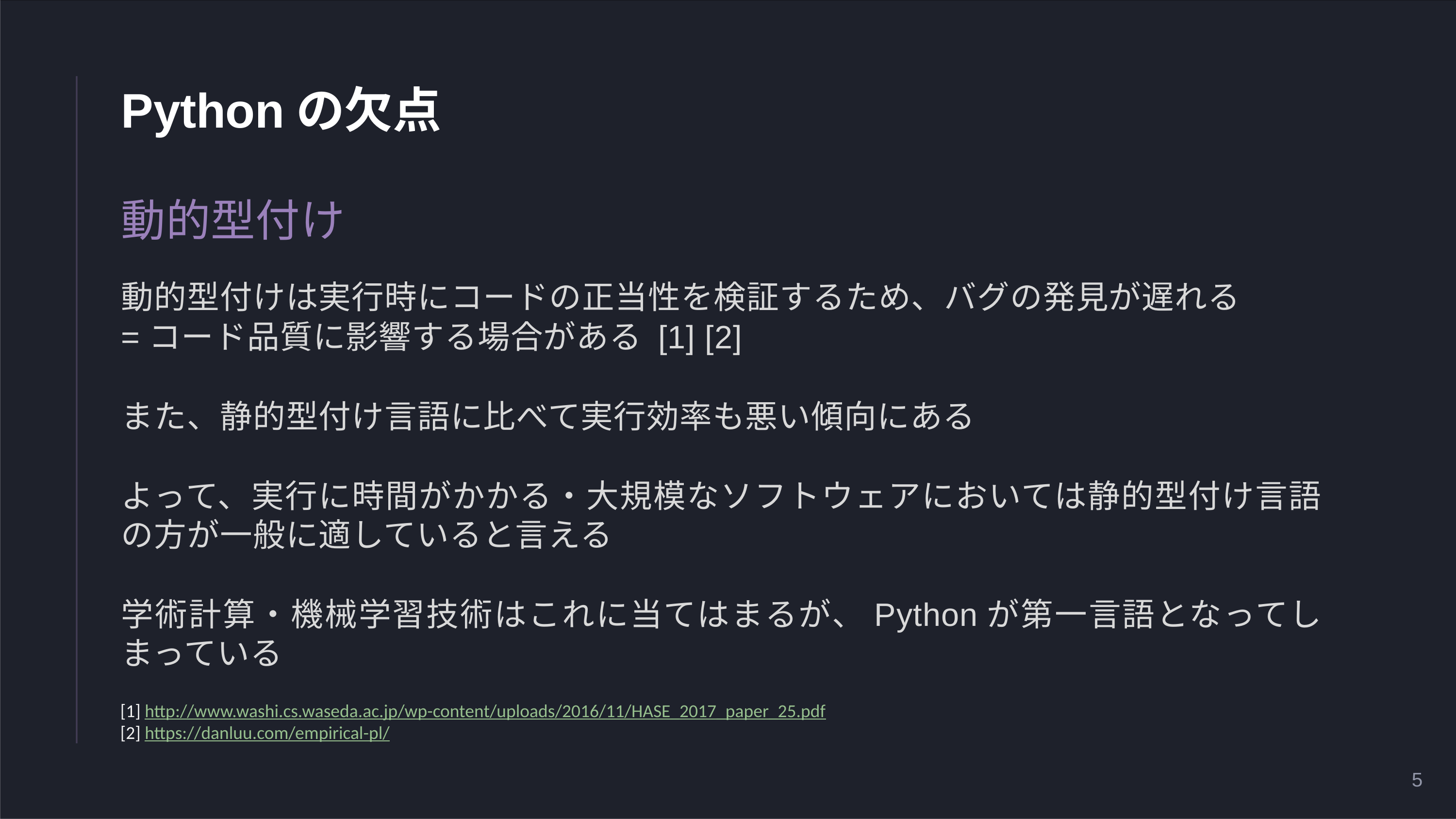

# Pythonの欠点
動的型付け

動的型付けは実行時にコードの正当性を検証するため、バグの発見が遅れる
=コード品質に影響する場合がある [1] [2]

また、静的型付け言語に比べて実行効率も悪い傾向にある

よって、実行に時間がかかる・大規模なソフトウェアにおいては静的型付け言語の方が一般に適していると言える

学術計算・機械学習技術はこれに当てはまるが、Pythonが第一言語となってしまっている
[1] http://www.washi.cs.waseda.ac.jp/wp-content/uploads/2016/11/HASE_2017_paper_25.pdf
[2] https://danluu.com/empirical-pl/
5